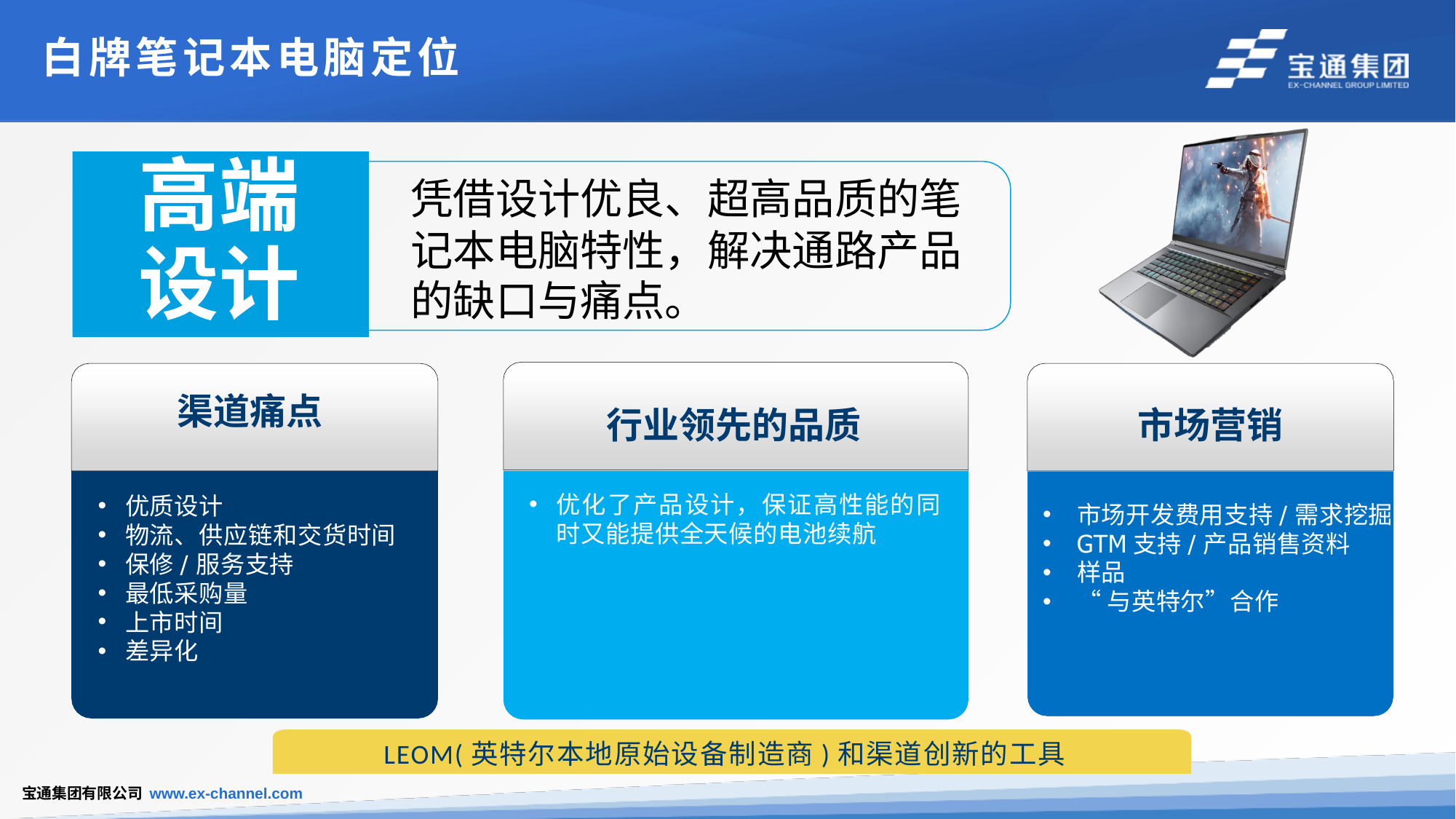

# 白牌笔记本电脑定位

高端
设计

凭借设计优良、超高品质的笔记本电脑特性，解决通路产品的缺口与痛点。

渠道痛点
行业领先的品质
市场营销

优化了产品设计，保证高性能的同时又能提供全天候的电池续航
优质设计
物流、供应链和交货时间
保修/服务支持
最低采购量
上市时间
差异化
市场开发费用支持/需求挖掘
GTM支持/产品销售资料
样品
“与英特尔”合作

LEOM(英特尔本地原始设备制造商)和渠道创新的工具